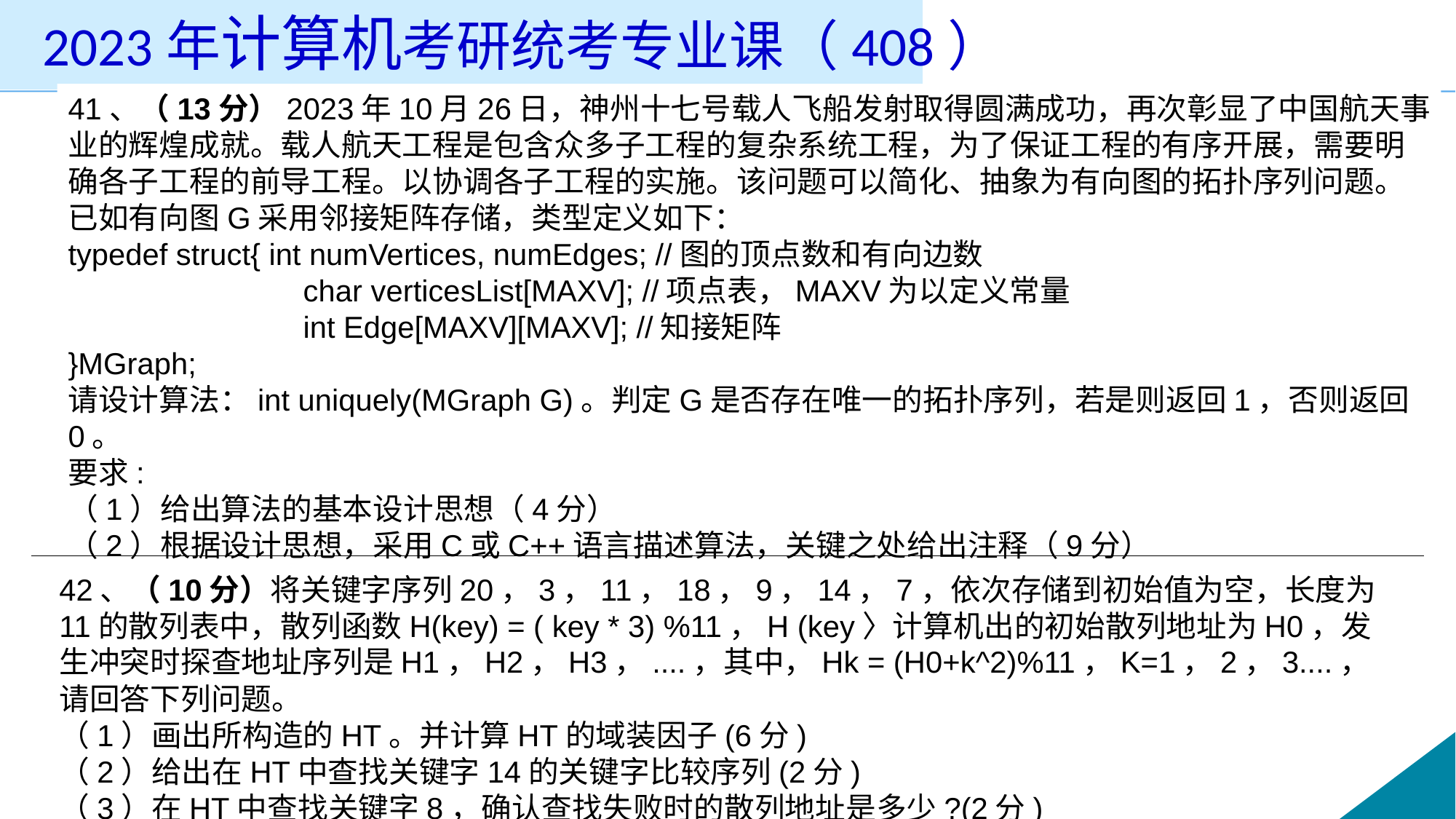

# 2023年计算机考研统考专业课（408）
41、（13分）2023年10月26日，神州十七号载人飞船发射取得圆满成功，再次彰显了中国航天事业的辉煌成就。载人航天工程是包含众多子工程的复杂系统工程，为了保证工程的有序开展，需要明确各子工程的前导工程。以协调各子工程的实施。该问题可以简化、抽象为有向图的拓扑序列问题。已如有向图G采用邻接矩阵存储，类型定义如下：
typedef struct{ int numVertices, numEdges; //图的顶点数和有向边数
		  char verticesList[MAXV]; //项点表，MAXV为以定义常量
		  int Edge[MAXV][MAXV]; //知接矩阵
}MGraph;
请设计算法：int uniquely(MGraph G)。判定G是否存在唯一的拓扑序列，若是则返回1，否则返回0。
要求:
（1）给出算法的基本设计思想（4分）
（2）根据设计思想，采用C或C++语言描述算法，关键之处给出注释（9分）
42、（10分）将关键字序列20，3，11，18，9，14，7，依次存储到初始值为空，长度为11的散列表中，散列函数H(key) = ( key * 3) %11，H (key〉计算机出的初始散列地址为H0，发生冲突时探查地址序列是H1，H2，H3，....，其中，Hk = (H0+k^2)%11，K=1，2，3....，请回答下列问题。
（1）画出所构造的HT。并计算HT的域装因子(6分)
（2）给出在HT中查找关键字14的关键字比较序列(2分)
（3）在HT中查找关键字8，确认查找失败时的散列地址是多少?(2分)